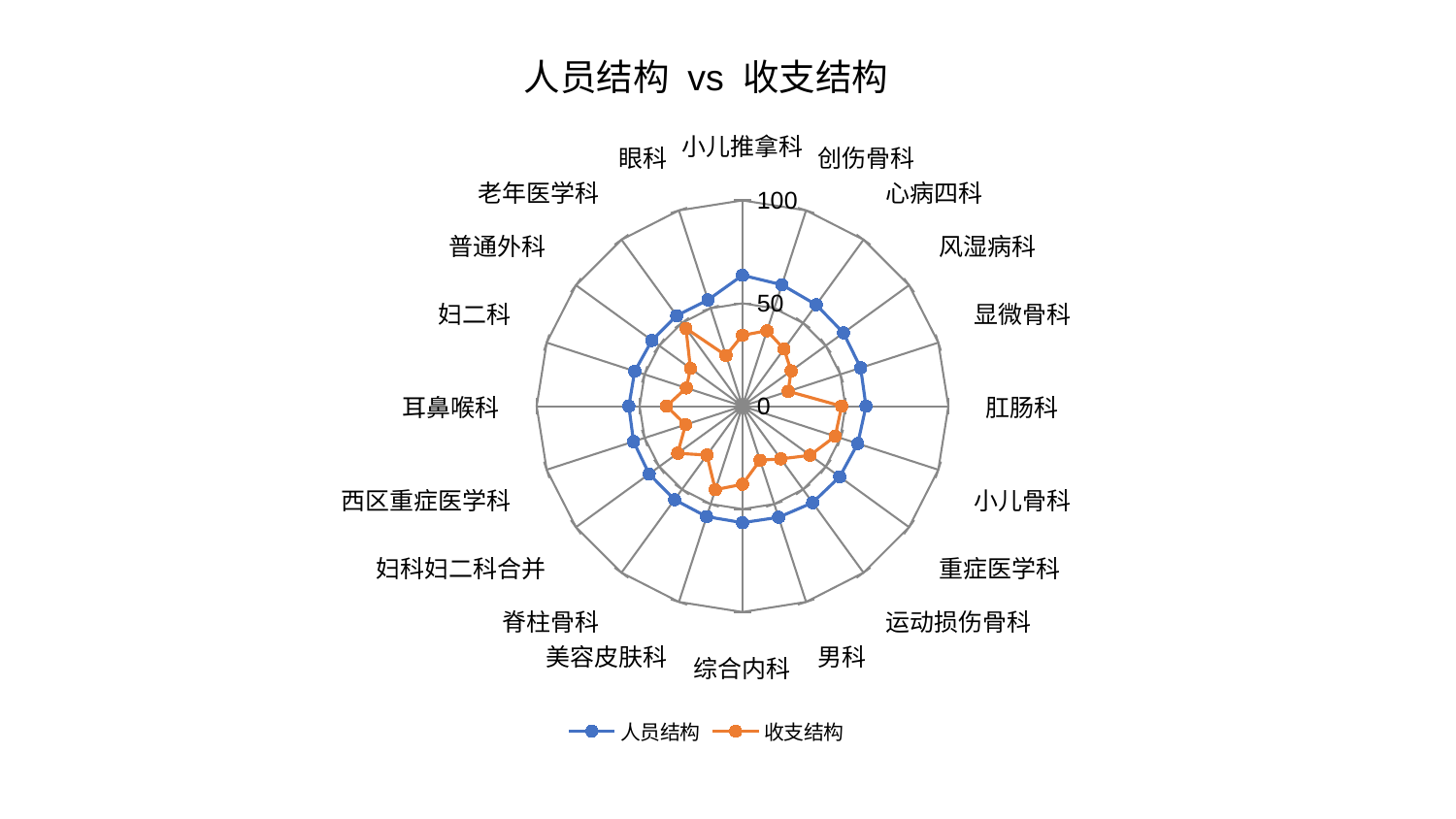

### Chart: 人员结构 vs 收支结构

| Category | 人员结构 | 收支结构 |
|---|---|---|
| 小儿推拿科 | 63.63572737897196 | 34.453379169175555 |
| 创伤骨科 | 62.00498386943001 | 38.55811981240826 |
| 心病四科 | 60.928914582694624 | 34.31917006500708 |
| 风湿病科 | 60.62605525735667 | 29.18630884955711 |
| 显微骨科 | 60.33600592442637 | 23.342028179606952 |
| 肛肠科 | 59.967325807460156 | 48.1761320613123 |
| 小儿骨科 | 58.877600821147254 | 47.345311594841526 |
| 重症医学科 | 58.35768760773981 | 40.60107044076259 |
| 运动损伤骨科 | 57.9542190531595 | 31.659532689217603 |
| 男科 | 56.760091307730185 | 27.61250354504189 |
| 综合内科 | 56.606668909639545 | 37.96420383893539 |
| 美容皮肤科 | 56.41893159721071 | 42.67550332474629 |
| 脊柱骨科 | 56.167012532115805 | 29.371234000304526 |
| 妇科妇二科合并 | 56.05988153488441 | 38.93839783758429 |
| 西区重症医学科 | 55.6625840503063 | 29.086744339122063 |
| 耳鼻喉科 | 55.2158450680807 | 36.937027460379845 |
| 妇二科 | 55.034521368359165 | 28.66274370441729 |
| 普通外科 | 54.38468990036319 | 31.258120222165974 |
| 老年医学科 | 54.38178232989339 | 46.74094434122343 |
| 眼科 | 54.29735164860076 | 25.916989747828282 |
46